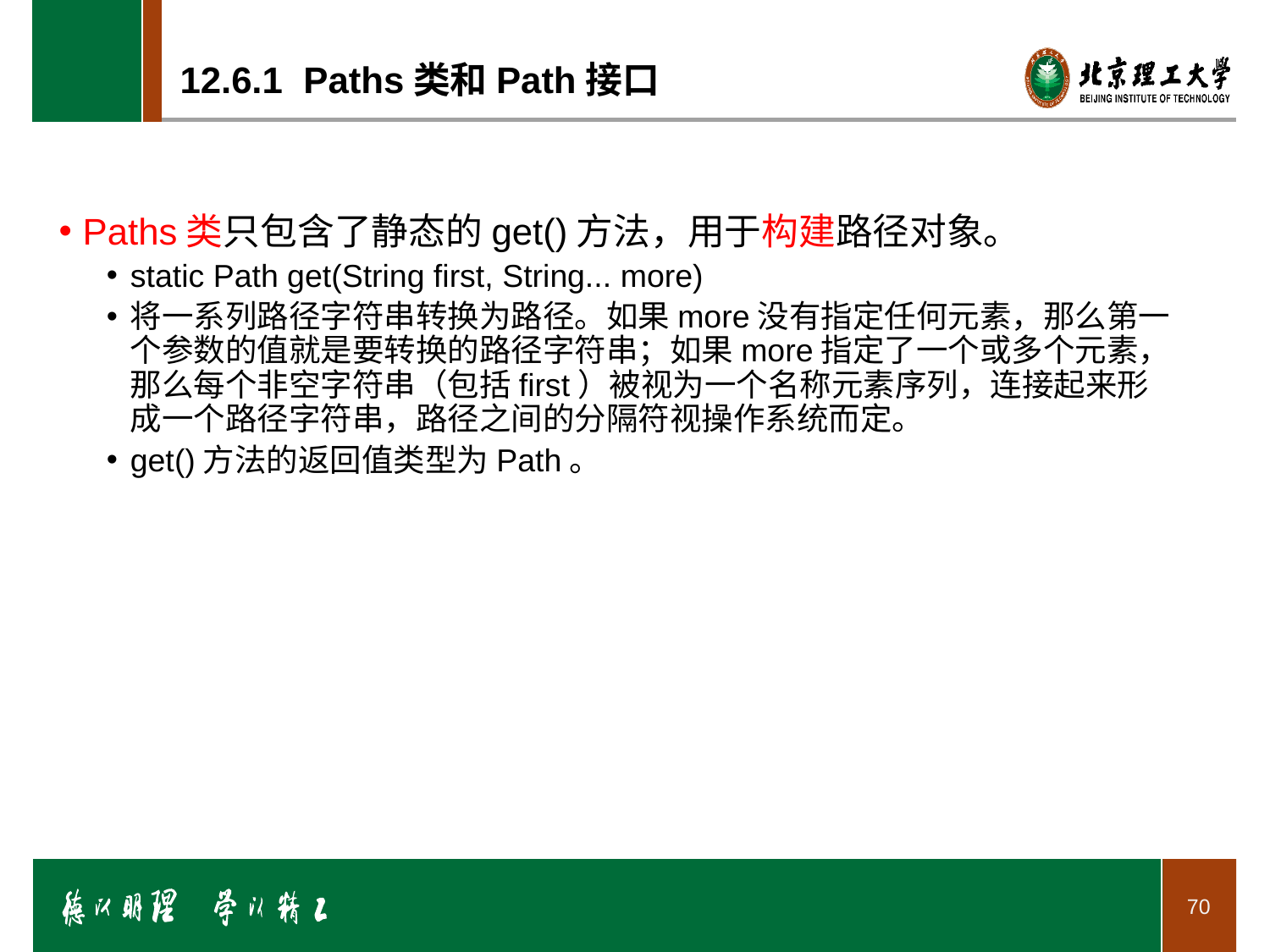

# 12.6.1  Paths类和Path接口
Paths类只包含了静态的get()方法，用于构建路径对象。
static Path get(String first, String... more)
将一系列路径字符串转换为路径。如果more没有指定任何元素，那么第一个参数的值就是要转换的路径字符串；如果more指定了一个或多个元素，那么每个非空字符串（包括first）被视为一个名称元素序列，连接起来形成一个路径字符串，路径之间的分隔符视操作系统而定。
get()方法的返回值类型为Path。